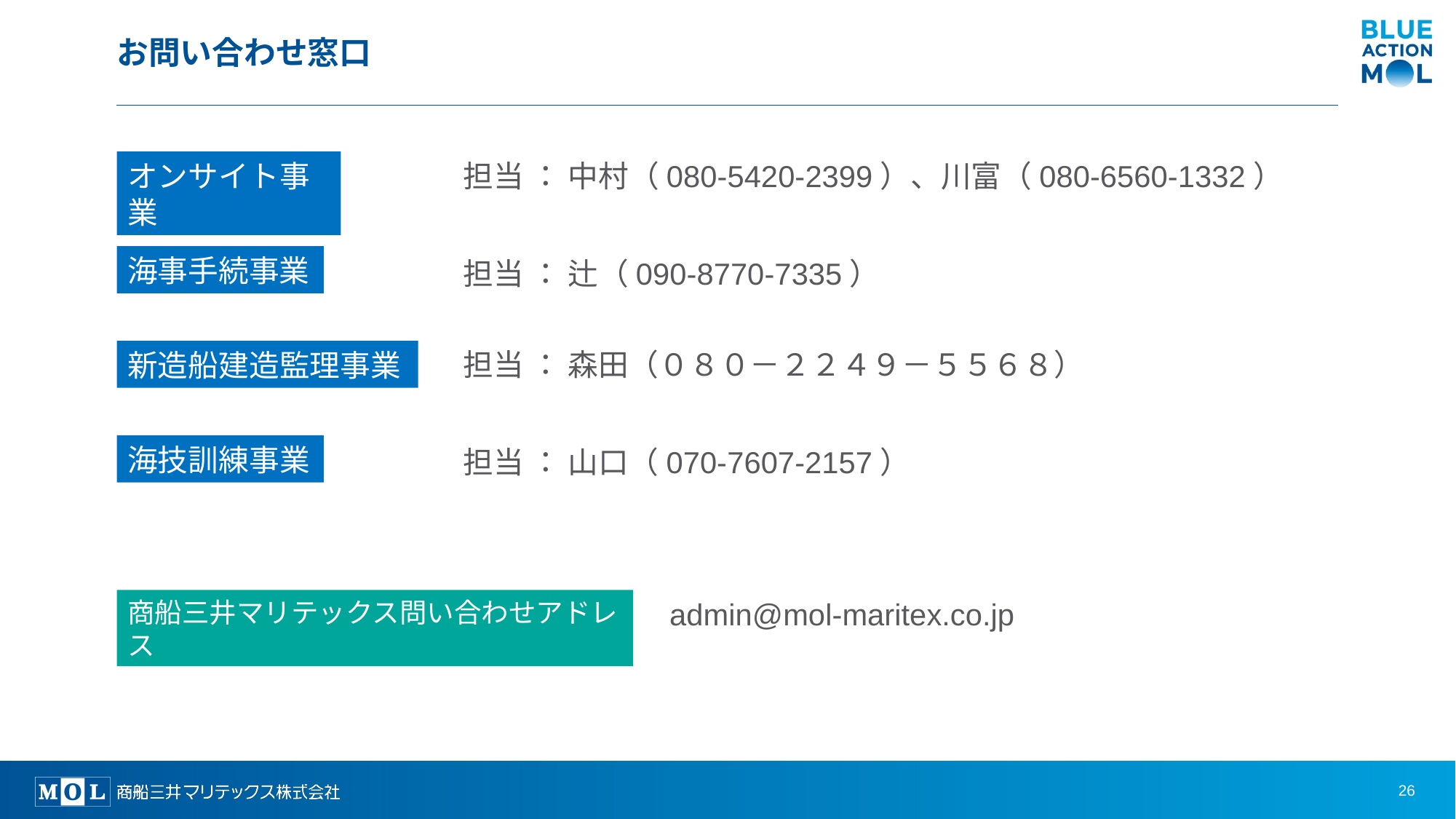

# お問い合わせ窓口
オンサイト事業
担当 ： 中村（080-5420-2399）、川富（080-6560-1332）
海事手続事業
担当 ： 辻（090-8770-7335）
担当 ： 森田（０８０－２２４９－５５６８）
新造船建造監理事業
海技訓練事業
担当 ： 山口（070-7607-2157）
商船三井マリテックス問い合わせアドレス
admin@mol-maritex.co.jp